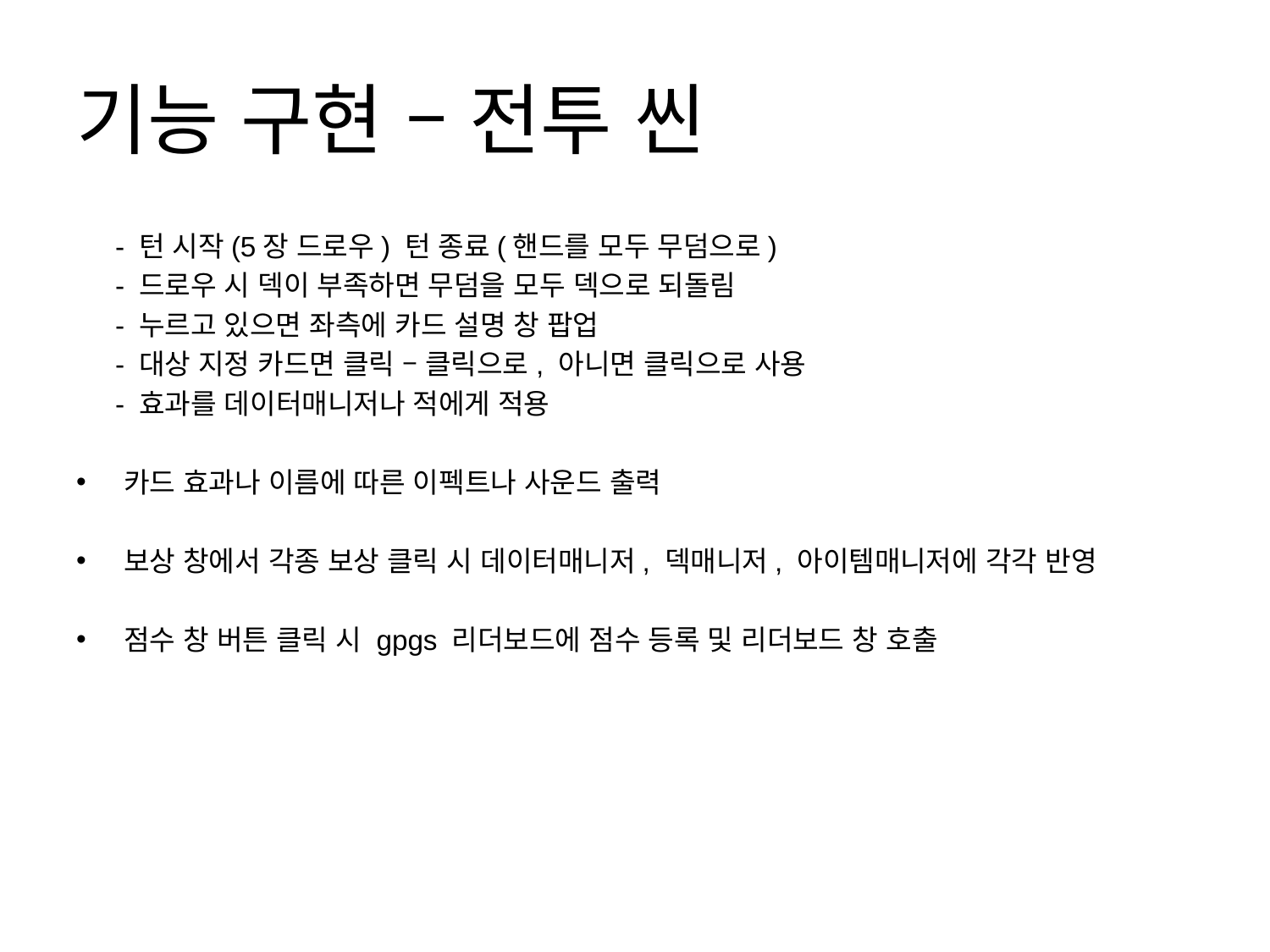

# 기능 구현 – 전투 씬
     - 턴 시작(5장 드로우) 턴 종료(핸드를 모두 무덤으로)
     - 드로우 시 덱이 부족하면 무덤을 모두 덱으로 되돌림
     - 누르고 있으면 좌측에 카드 설명 창 팝업
     - 대상 지정 카드면 클릭 – 클릭으로, 아니면 클릭으로 사용
     - 효과를 데이터매니저나 적에게 적용

카드 효과나 이름에 따른 이펙트나 사운드 출력

보상 창에서 각종 보상 클릭 시 데이터매니저, 덱매니저, 아이템매니저에 각각 반영

점수 창 버튼 클릭 시 gpgs 리더보드에 점수 등록 및 리더보드 창 호출